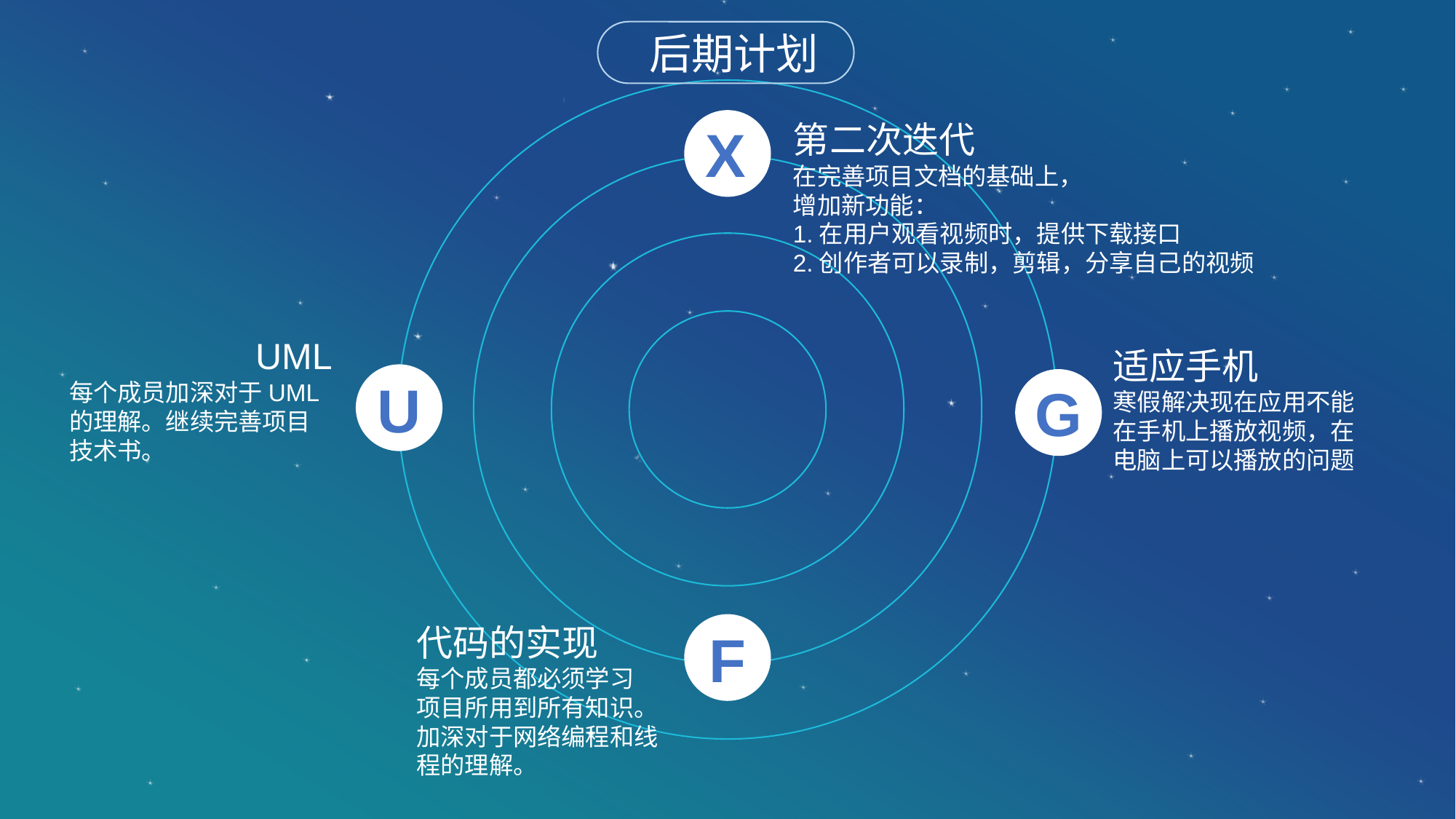

后期计划

X

U

G

F
第二次迭代
在完善项目文档的基础上，
增加新功能：
1.在用户观看视频时，提供下载接口
2.创作者可以录制，剪辑，分享自己的视频

UML
每个成员加深对于UML的理解。继续完善项目技术书。
适应手机
寒假解决现在应用不能
在手机上播放视频，在
电脑上可以播放的问题
代码的实现
每个成员都必须学习
项目所用到所有知识。
加深对于网络编程和线程的理解。